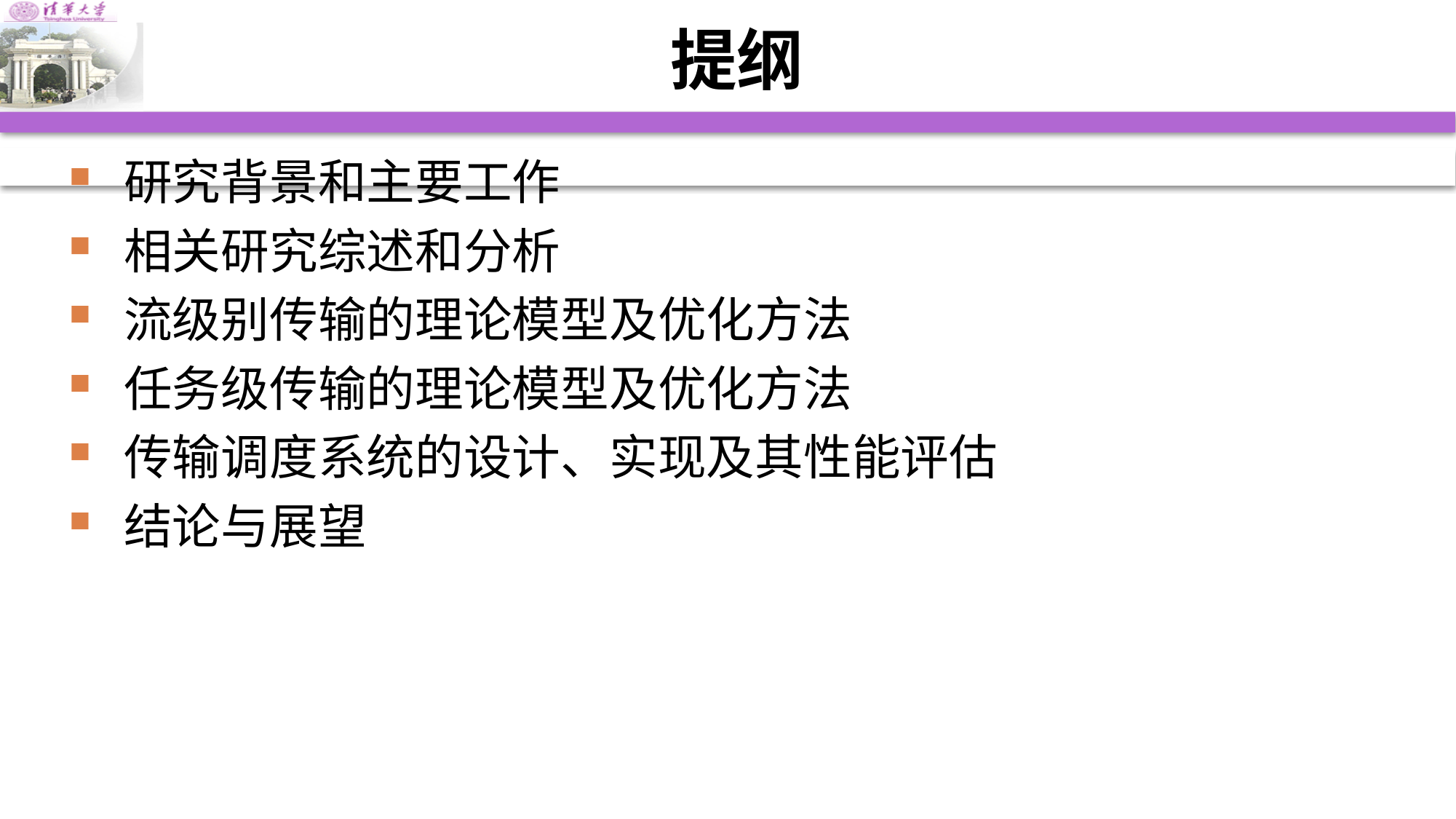

# 提纲
研究背景和主要工作
相关研究综述和分析
流级别传输的理论模型及优化方法
任务级传输的理论模型及优化方法
传输调度系统的设计、实现及其性能评估
结论与展望